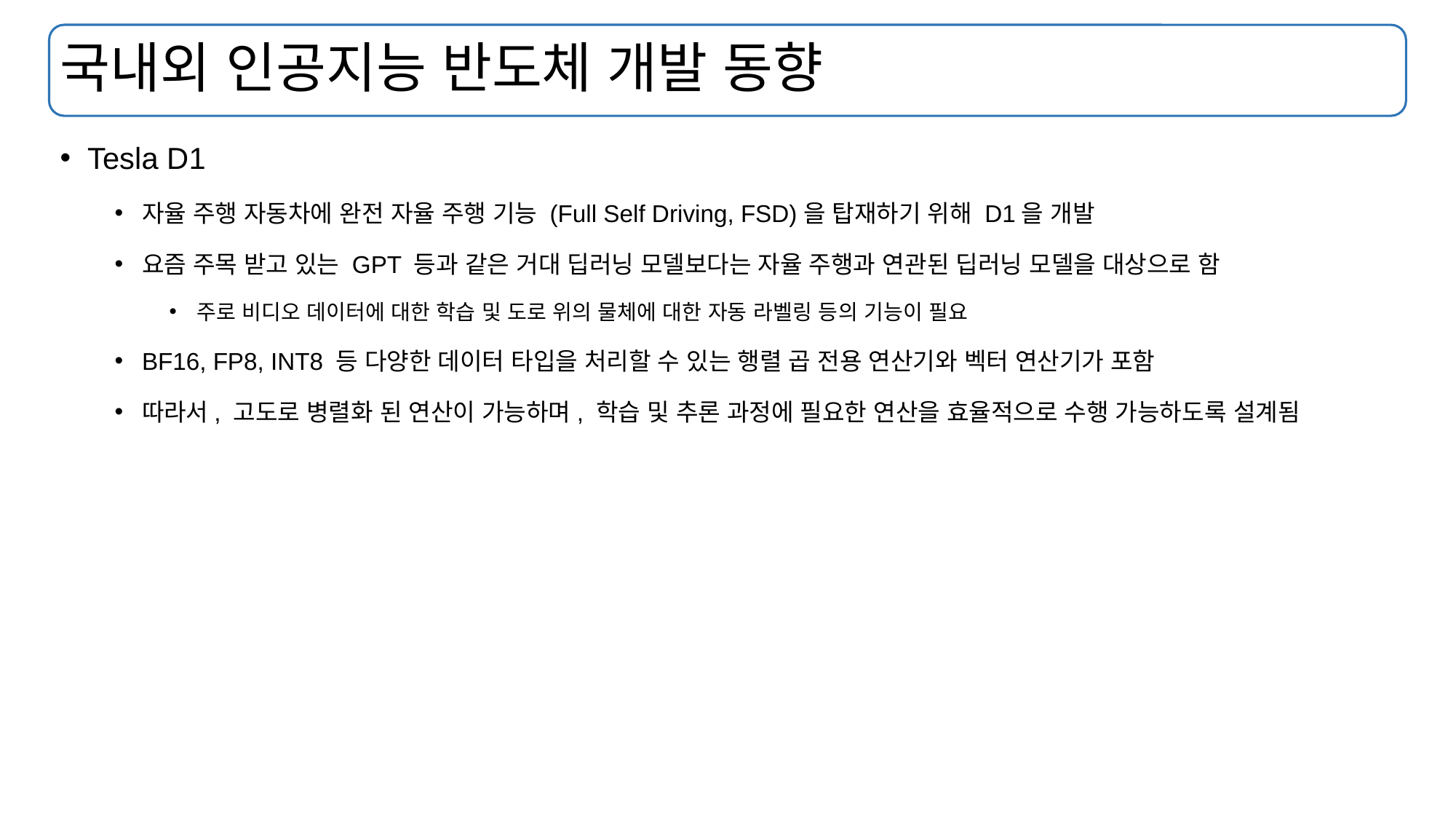

# 국내외 인공지능 반도체 개발 동향
Tesla D1
자율 주행 자동차에 완전 자율 주행 기능 (Full Self Driving, FSD)을 탑재하기 위해 D1을 개발
요즘 주목 받고 있는 GPT 등과 같은 거대 딥러닝 모델보다는 자율 주행과 연관된 딥러닝 모델을 대상으로 함
주로 비디오 데이터에 대한 학습 및 도로 위의 물체에 대한 자동 라벨링 등의 기능이 필요
BF16, FP8, INT8 등 다양한 데이터 타입을 처리할 수 있는 행렬 곱 전용 연산기와 벡터 연산기가 포함
따라서, 고도로 병렬화 된 연산이 가능하며, 학습 및 추론 과정에 필요한 연산을 효율적으로 수행 가능하도록 설계됨